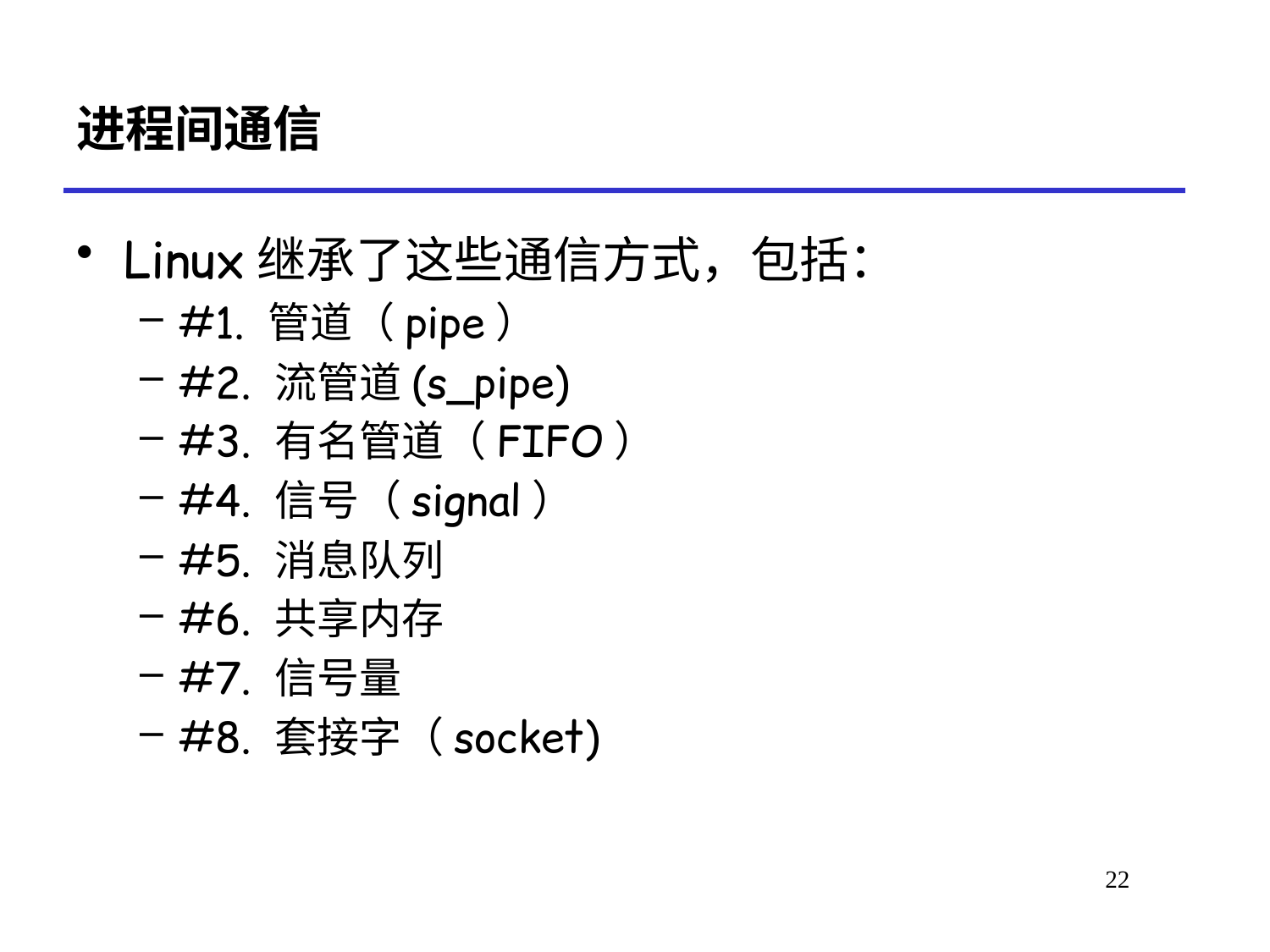

# 进程间通信
Linux继承了这些通信方式，包括：
#1. 管道（pipe）
#2. 流管道(s_pipe)
#3. 有名管道（FIFO）
#4. 信号（signal）
#5. 消息队列
#6. 共享内存
#7. 信号量
#8. 套接字（socket)

22